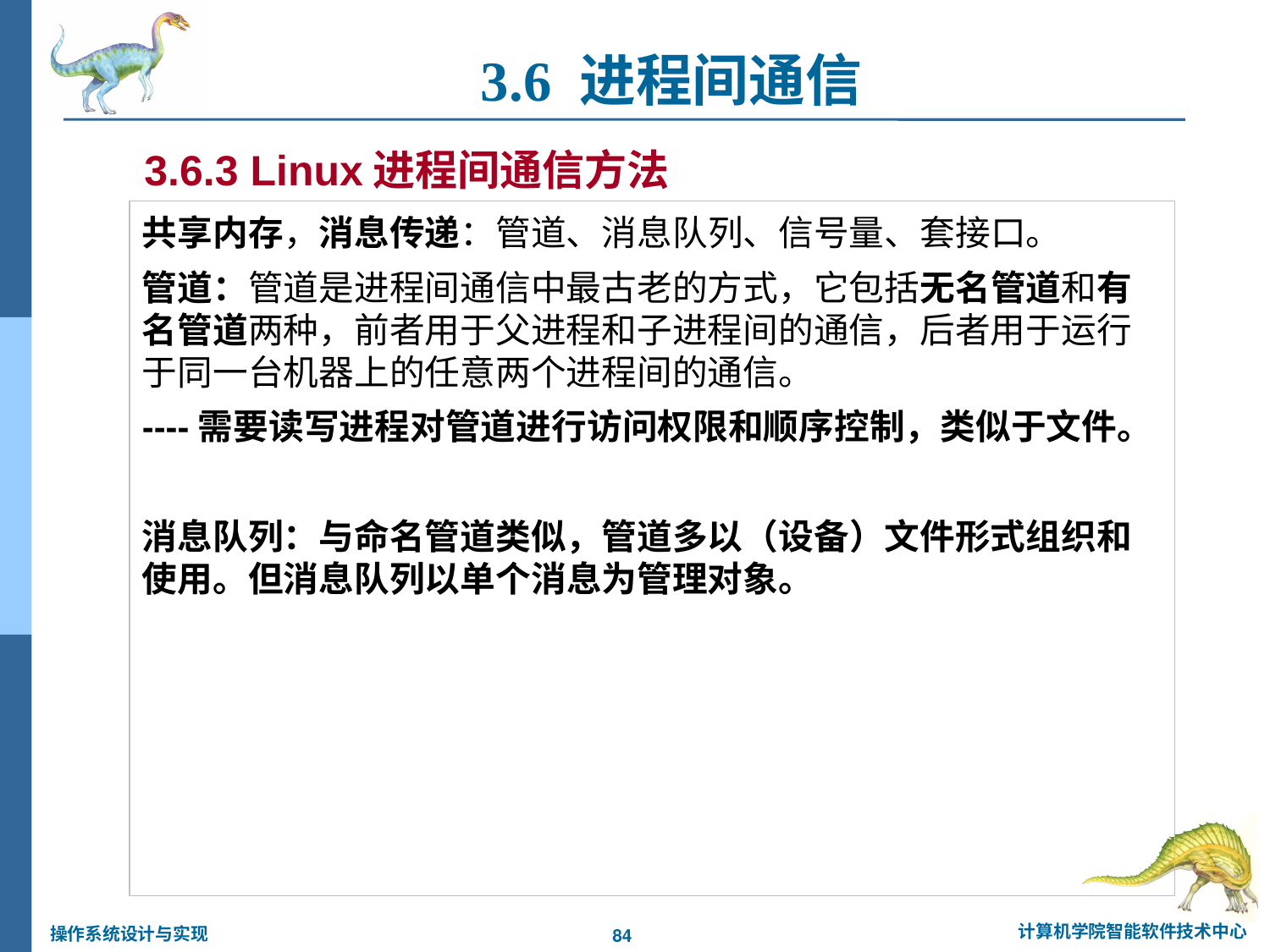

3.6 进程间通信
3.6.3 Linux进程间通信方法

共享内存，消息传递：管道、消息队列、信号量、套接口。
管道：管道是进程间通信中最古老的方式，它包括无名管道和有名管道两种，前者用于父进程和子进程间的通信，后者用于运行于同一台机器上的任意两个进程间的通信。
----需要读写进程对管道进行访问权限和顺序控制，类似于文件。

消息队列：与命名管道类似，管道多以（设备）文件形式组织和使用。但消息队列以单个消息为管理对象。